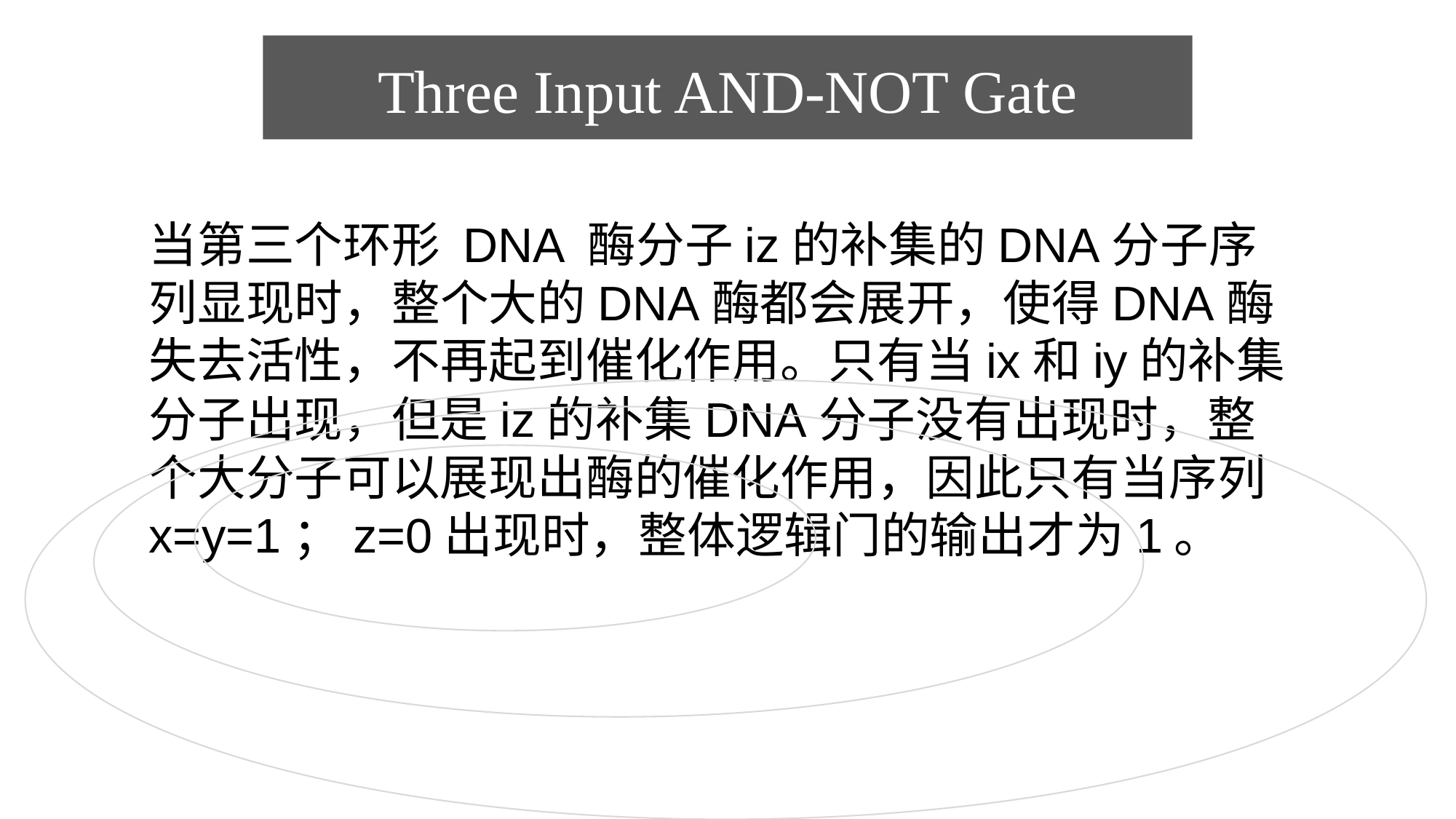

Three Input AND-NOT Gate
当第三个环形 DNA 酶分子iz的补集的DNA分子序列显现时，整个大的DNA酶都会展开，使得DNA酶失去活性，不再起到催化作用。只有当ix和iy的补集分子出现，但是iz的补集DNA分子没有出现时，整个大分子可以展现出酶的催化作用，因此只有当序列x=y=1；z=0出现时，整体逻辑门的输出才为1。